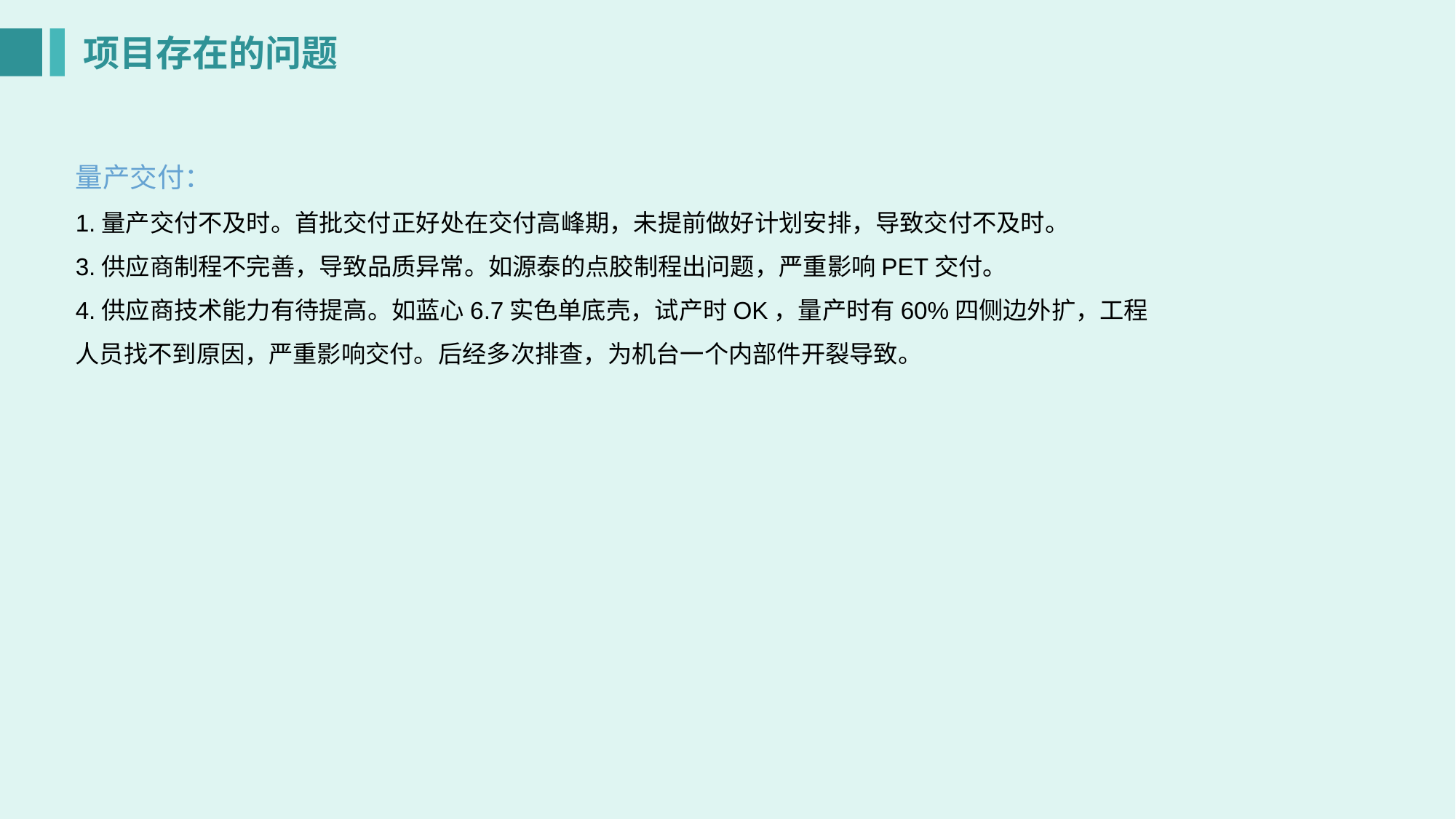

项目存在的问题

量产交付：
1.量产交付不及时。首批交付正好处在交付高峰期，未提前做好计划安排，导致交付不及时。
3.供应商制程不完善，导致品质异常。如源泰的点胶制程出问题，严重影响PET交付。
4.供应商技术能力有待提高。如蓝心6.7实色单底壳，试产时OK，量产时有60%四侧边外扩，工程人员找不到原因，严重影响交付。后经多次排查，为机台一个内部件开裂导致。